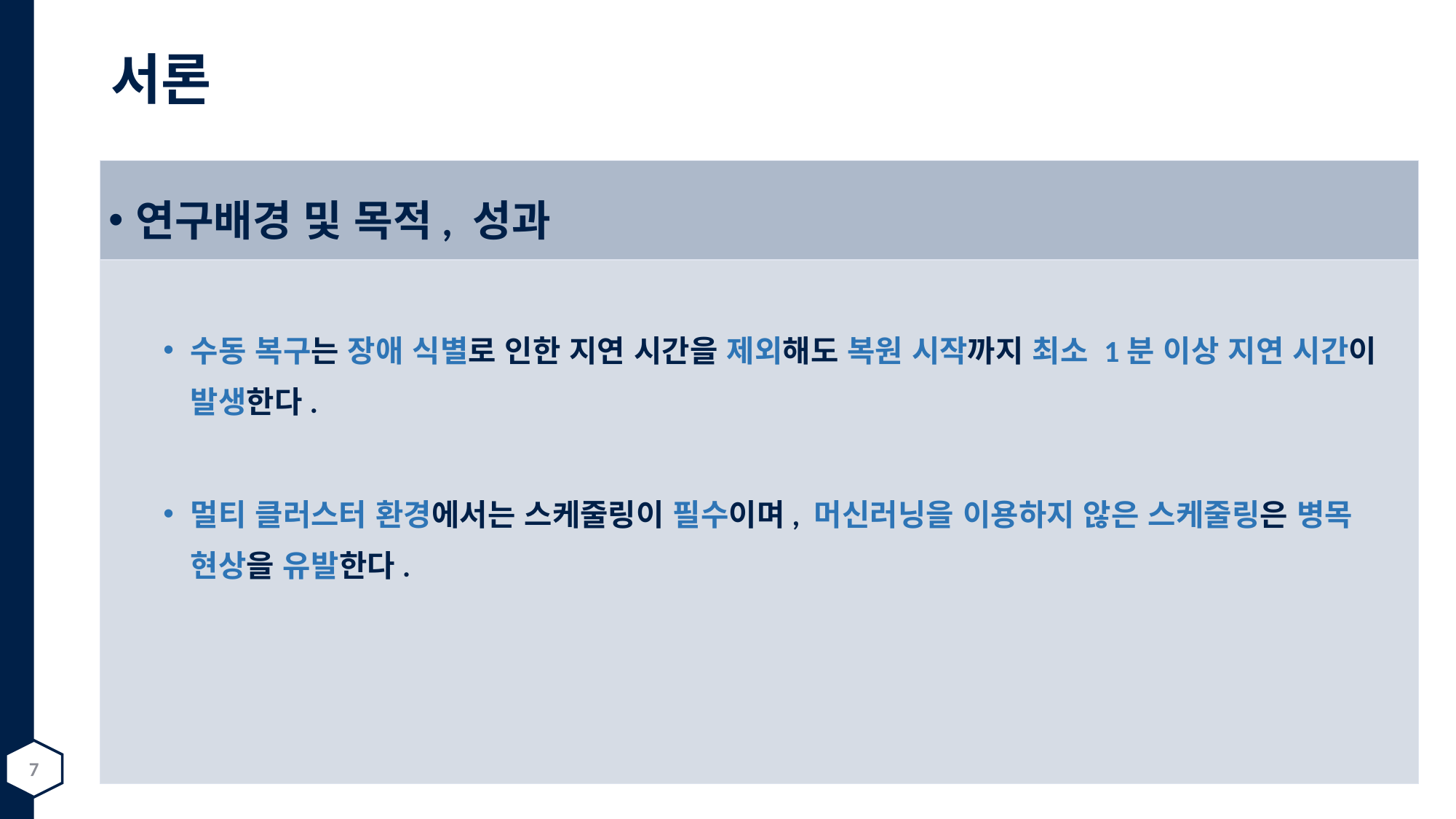

# 서론
연구배경 및 목적, 성과

수동 복구는 장애 식별로 인한 지연 시간을 제외해도 복원 시작까지 최소 1분 이상 지연 시간이 발생한다.

멀티 클러스터 환경에서는 스케줄링이 필수이며, 머신러닝을 이용하지 않은 스케줄링은 병목 현상을 유발한다.
7